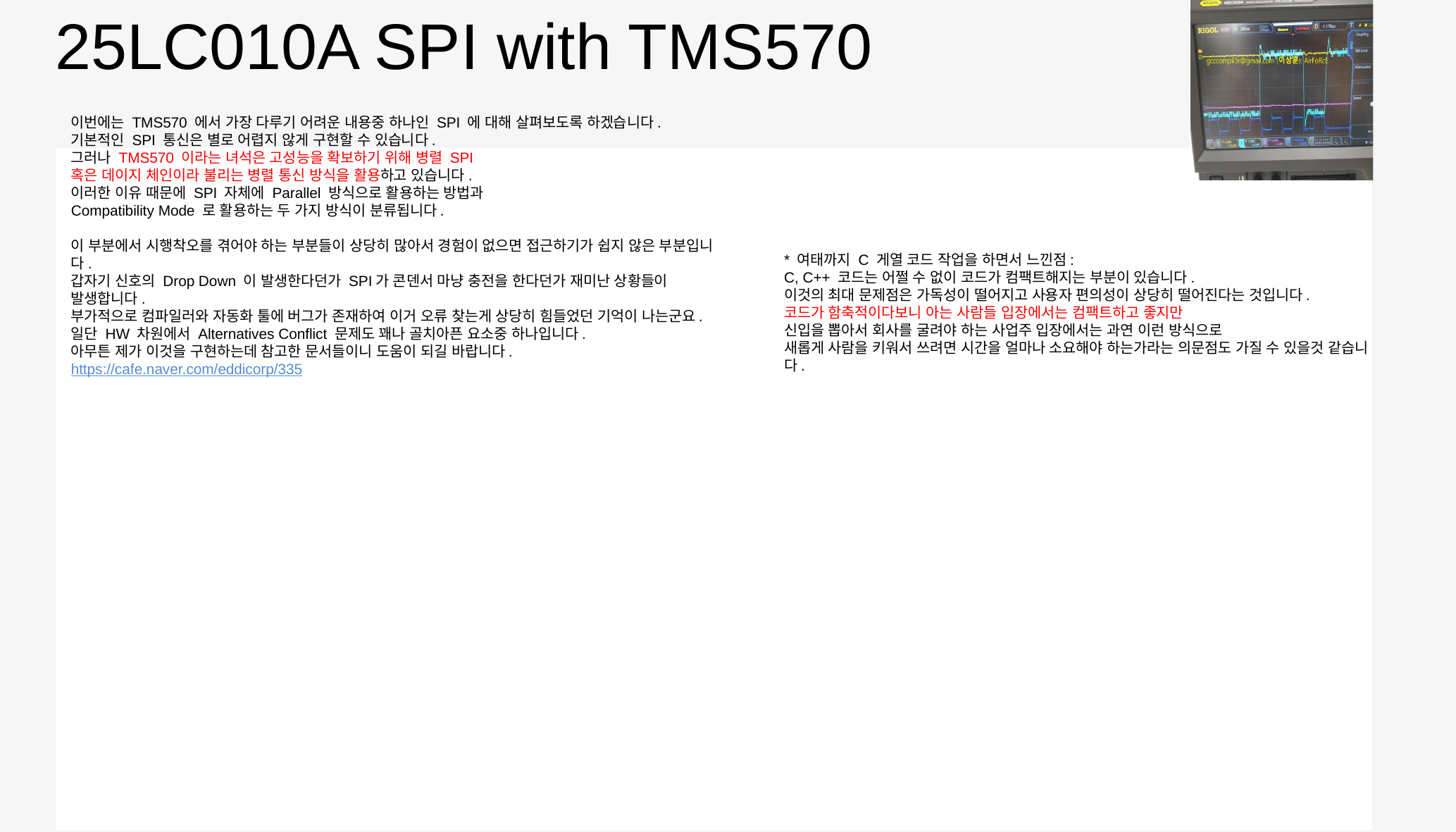

25LC010A SPI with TMS570
이번에는 TMS570 에서 가장 다루기 어려운 내용중 하나인 SPI 에 대해 살펴보도록 하겠습니다.
기본적인 SPI 통신은 별로 어렵지 않게 구현할 수 있습니다.
그러나 TMS570 이라는 녀석은 고성능을 확보하기 위해 병렬 SPI
혹은 데이지 체인이라 불리는 병렬 통신 방식을 활용하고 있습니다.
이러한 이유 때문에 SPI 자체에 Parallel 방식으로 활용하는 방법과
Compatibility Mode 로 활용하는 두 가지 방식이 분류됩니다.
​
이 부분에서 시행착오를 겪어야 하는 부분들이 상당히 많아서 경험이 없으면 접근하기가 쉽지 않은 부분입니다.
갑자기 신호의 Drop Down 이 발생한다던가 SPI가 콘덴서 마냥 충전을 한다던가 재미난 상황들이 발생합니다.
부가적으로 컴파일러와 자동화 툴에 버그가 존재하여 이거 오류 찾는게 상당히 힘들었던 기억이 나는군요.
일단 HW 차원에서 Alternatives Conflict 문제도 꽤나 골치아픈 요소중 하나입니다.
아무튼 제가 이것을 구현하는데 참고한 문서들이니 도움이 되길 바랍니다.
https://cafe.naver.com/eddicorp/335
* 여태까지 C 게열 코드 작업을 하면서 느낀점:
C, C++ 코드는 어쩔 수 없이 코드가 컴팩트해지는 부분이 있습니다.
이것의 최대 문제점은 가독성이 떨어지고 사용자 편의성이 상당히 떨어진다는 것입니다.
코드가 함축적이다보니 아는 사람들 입장에서는 컴팩트하고 좋지만
신입을 뽑아서 회사를 굴려야 하는 사업주 입장에서는 과연 이런 방식으로
새롭게 사람을 키워서 쓰려면 시간을 얼마나 소요해야 하는가라는 의문점도 가질 수 있을것 같습니다.